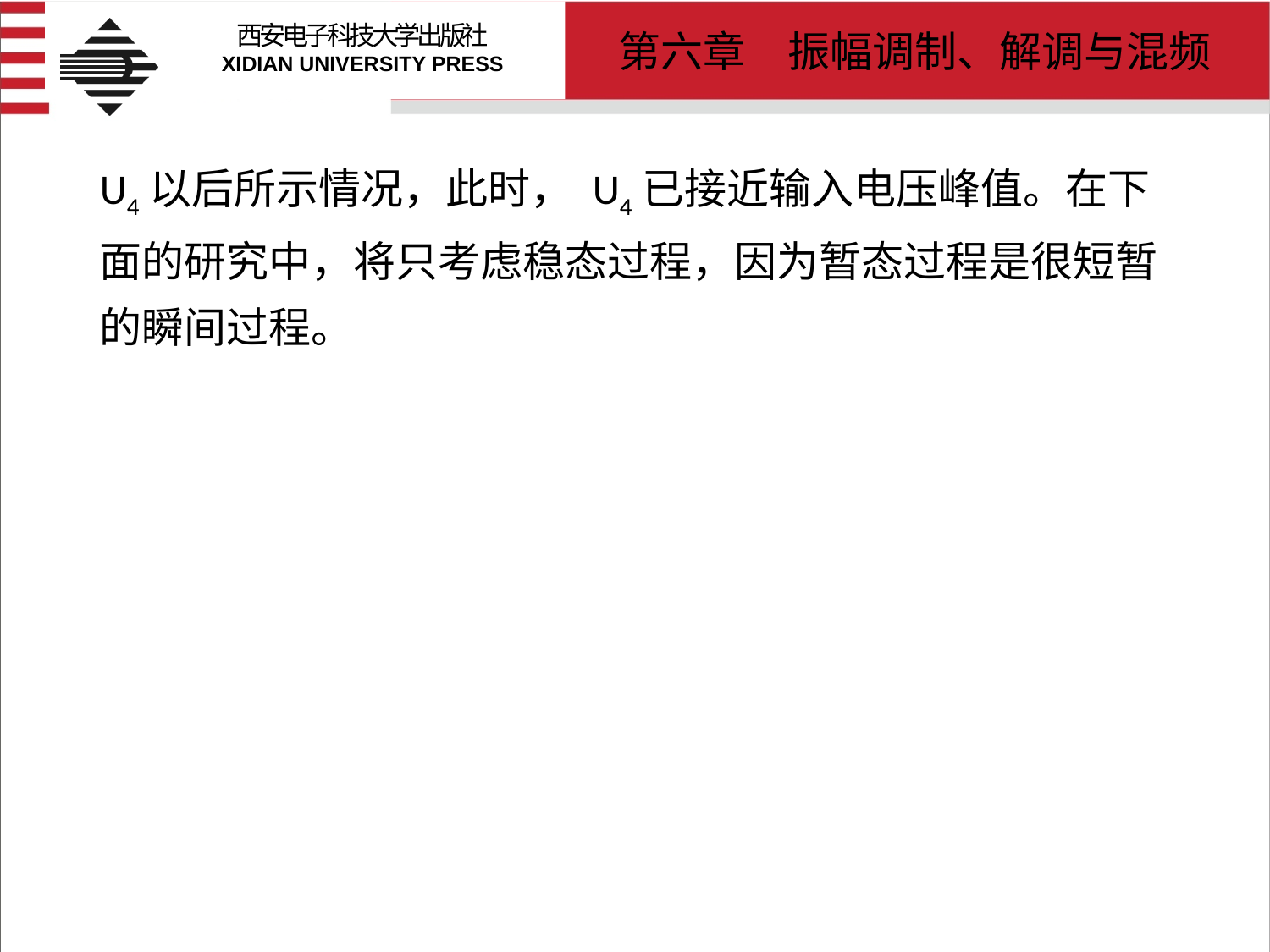

# U4以后所示情况，此时， U4已接近输入电压峰值。在下面的研究中，将只考虑稳态过程，因为暂态过程是很短暂的瞬间过程。